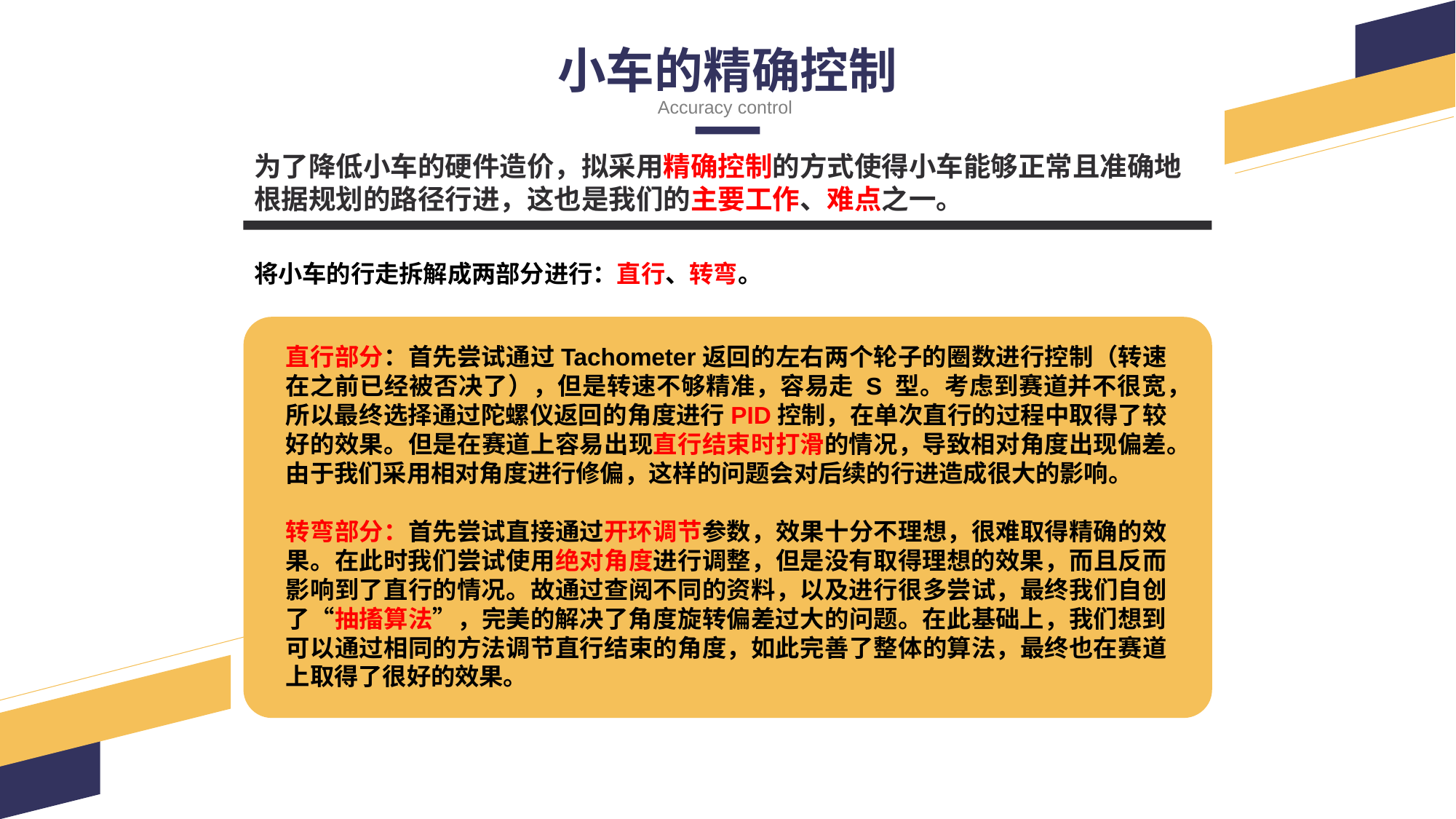

小车的精确控制

Accuracy control

为了降低小车的硬件造价，拟采用精确控制的方式使得小车能够正常且准确地根据规划的路径行进，这也是我们的主要工作、难点之一。

将小车的行走拆解成两部分进行：直行、转弯。

直行部分：首先尝试通过Tachometer返回的左右两个轮子的圈数进行控制（转速在之前已经被否决了），但是转速不够精准，容易走 S 型。考虑到赛道并不很宽，所以最终选择通过陀螺仪返回的角度进行PID控制，在单次直行的过程中取得了较好的效果。但是在赛道上容易出现直行结束时打滑的情况，导致相对角度出现偏差。由于我们采用相对角度进行修偏，这样的问题会对后续的行进造成很大的影响。

转弯部分：首先尝试直接通过开环调节参数，效果十分不理想，很难取得精确的效果。在此时我们尝试使用绝对角度进行调整，但是没有取得理想的效果，而且反而影响到了直行的情况。故通过查阅不同的资料，以及进行很多尝试，最终我们自创了“抽搐算法”，完美的解决了角度旋转偏差过大的问题。在此基础上，我们想到可以通过相同的方法调节直行结束的角度，如此完善了整体的算法，最终也在赛道上取得了很好的效果。